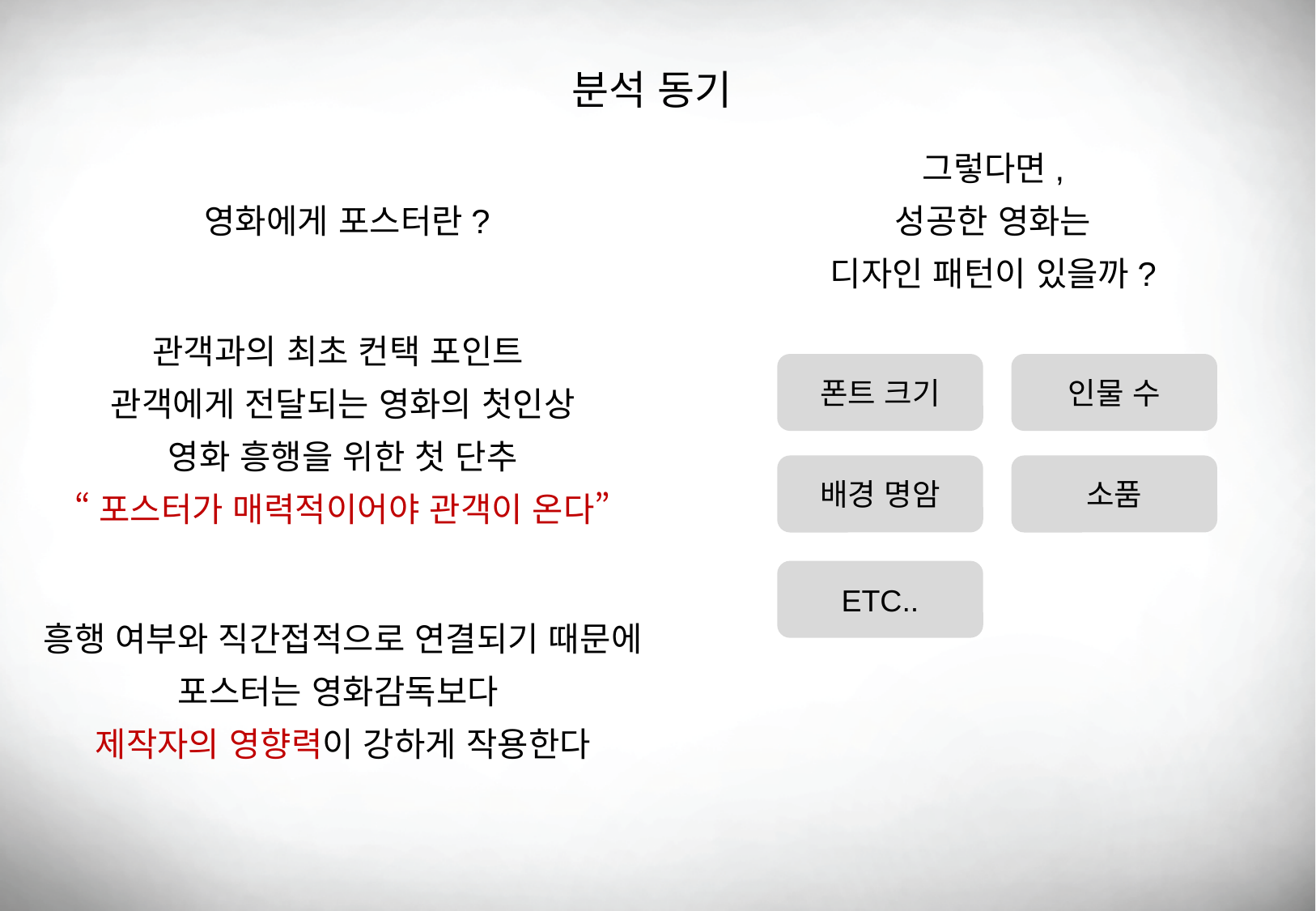

분석 동기
그렇다면,
성공한 영화는
디자인 패턴이 있을까?
영화에게 포스터란?
관객과의 최초 컨택 포인트
관객에게 전달되는 영화의 첫인상
영화 흥행을 위한 첫 단추
“포스터가 매력적이어야 관객이 온다”
폰트 크기
인물 수
배경 명암
소품
ETC..
흥행 여부와 직간접적으로 연결되기 때문에
포스터는 영화감독보다
제작자의 영향력이 강하게 작용한다